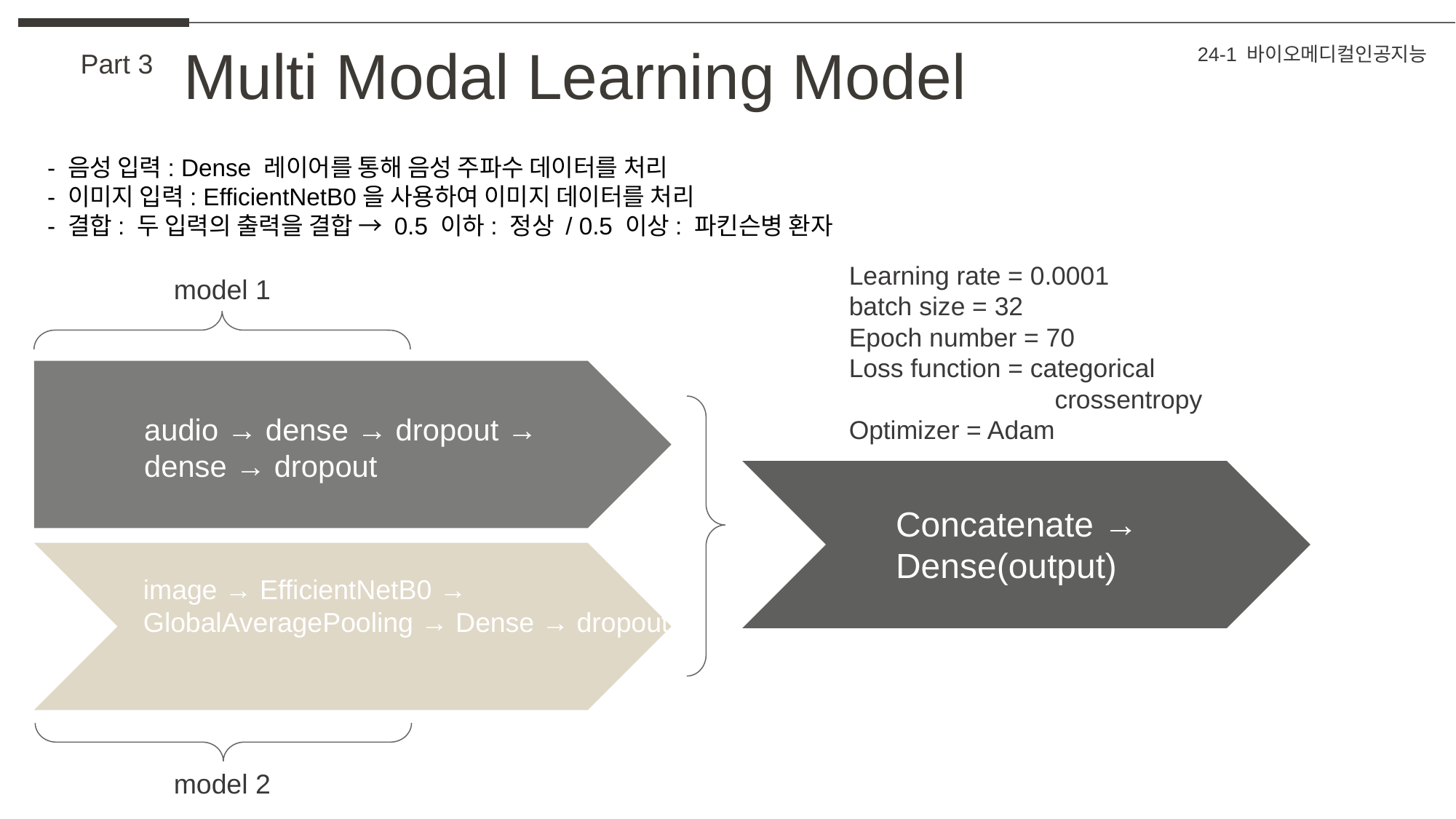

Multi Modal Learning Model
24-1 바이오메디컬인공지능
Part 3
- 음성 입력: Dense 레이어를 통해 음성 주파수 데이터를 처리
- 이미지 입력: EfficientNetB0을 사용하여 이미지 데이터를 처리
- 결합: 두 입력의 출력을 결합 → 0.5 이하: 정상 / 0.5 이상: 파킨슨병 환자

Learning rate = 0.0001
batch size = 32
Epoch number = 70
Loss function = categorical
                             crossentropy
Optimizer = Adam
model 1

audio → dense → dropout →
dense → dropout

Concatenate → Dense(output)

image → EfficientNetB0 → GlobalAveragePooling → Dense → dropout
Predicted Parkinson Probability

model 2